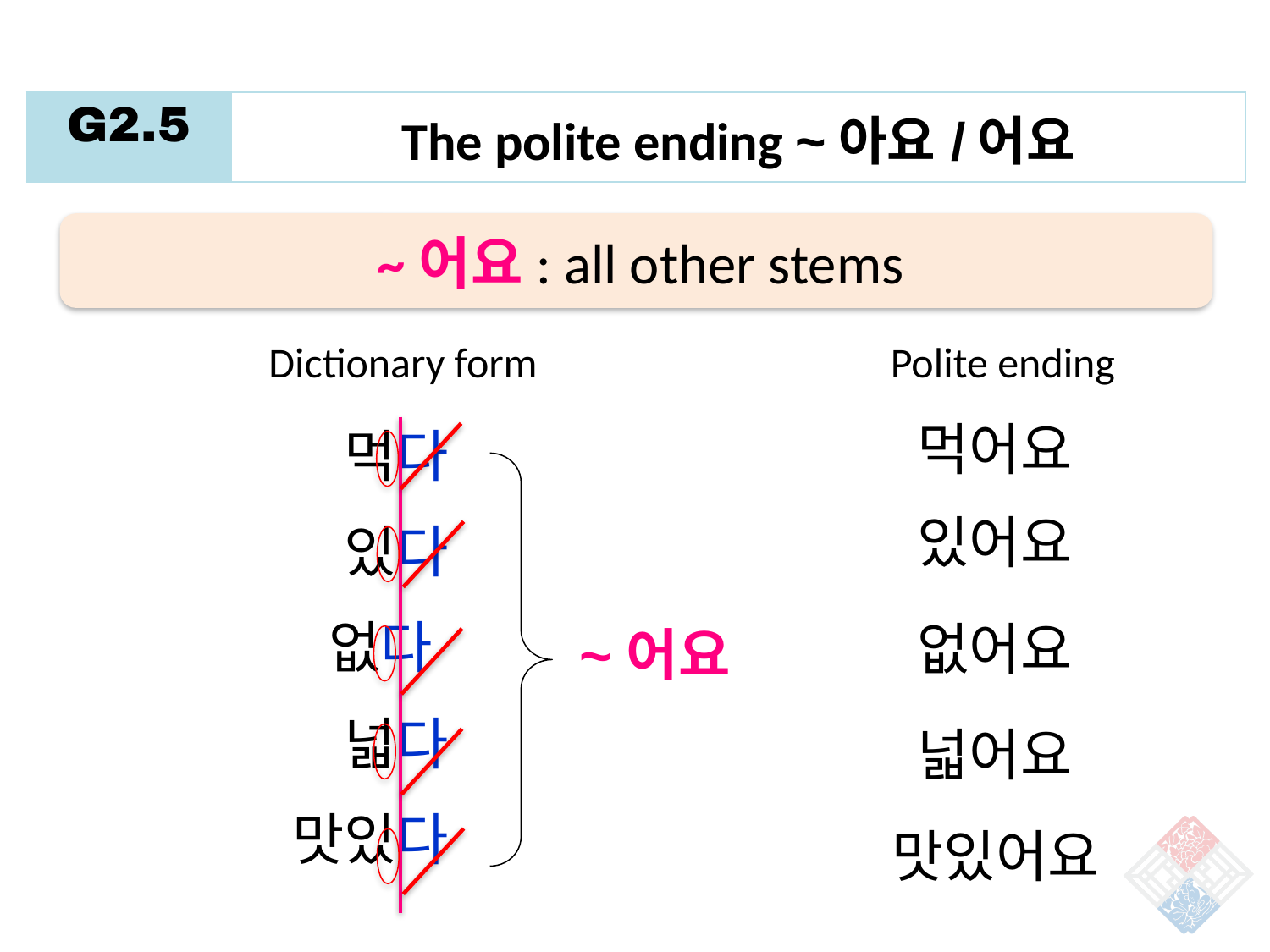

| G2.5 | The polite ending ~아요/어요 |
| --- | --- |

~어요: all other stems
Dictionary form
Polite ending
먹어요
먹다
있다
없다
넓다
맛있다

있어요

없어요
~어요

넓어요

맛있어요